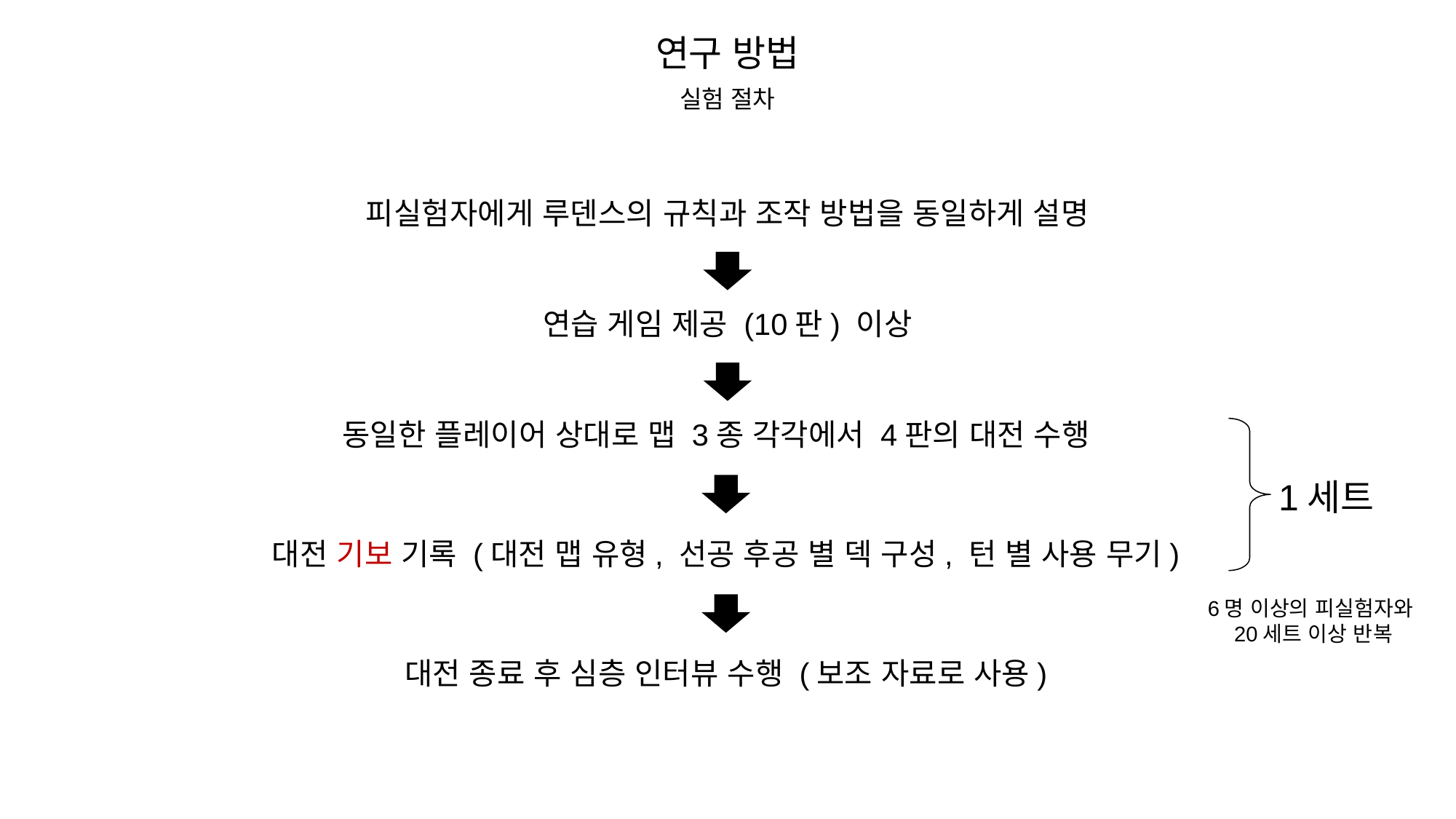

연구 방법
실험 절차
피실험자에게 루덴스의 규칙과 조작 방법을 동일하게 설명

연습 게임 제공 (10판) 이상

동일한 플레이어 상대로 맵 3종 각각에서 4판의 대전 수행

1세트

대전 기보 기록 (대전 맵 유형, 선공 후공 별 덱 구성, 턴 별 사용 무기)
6명 이상의 피실험자와
20세트 이상 반복

대전 종료 후 심층 인터뷰 수행 (보조 자료로 사용)